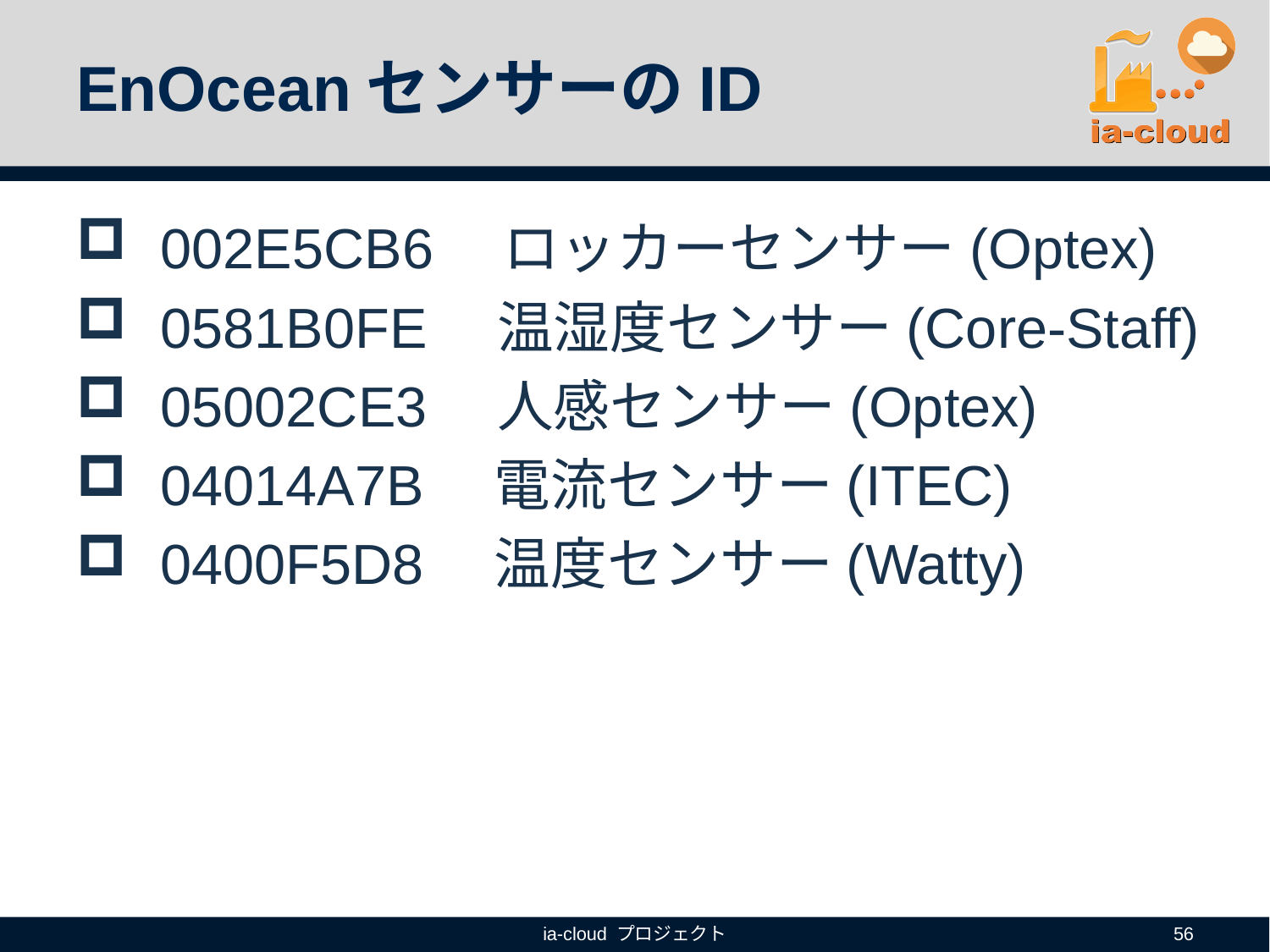

# EnOceanセンサーのID
 002E5CB6　ロッカーセンサー(Optex)
 0581B0FE　温湿度センサー(Core-Staff)
 05002CE3　人感センサー(Optex)
 04014A7B　電流センサー(ITEC)
 0400F5D8　温度センサー(Watty)
ia-cloud プロジェクト
56